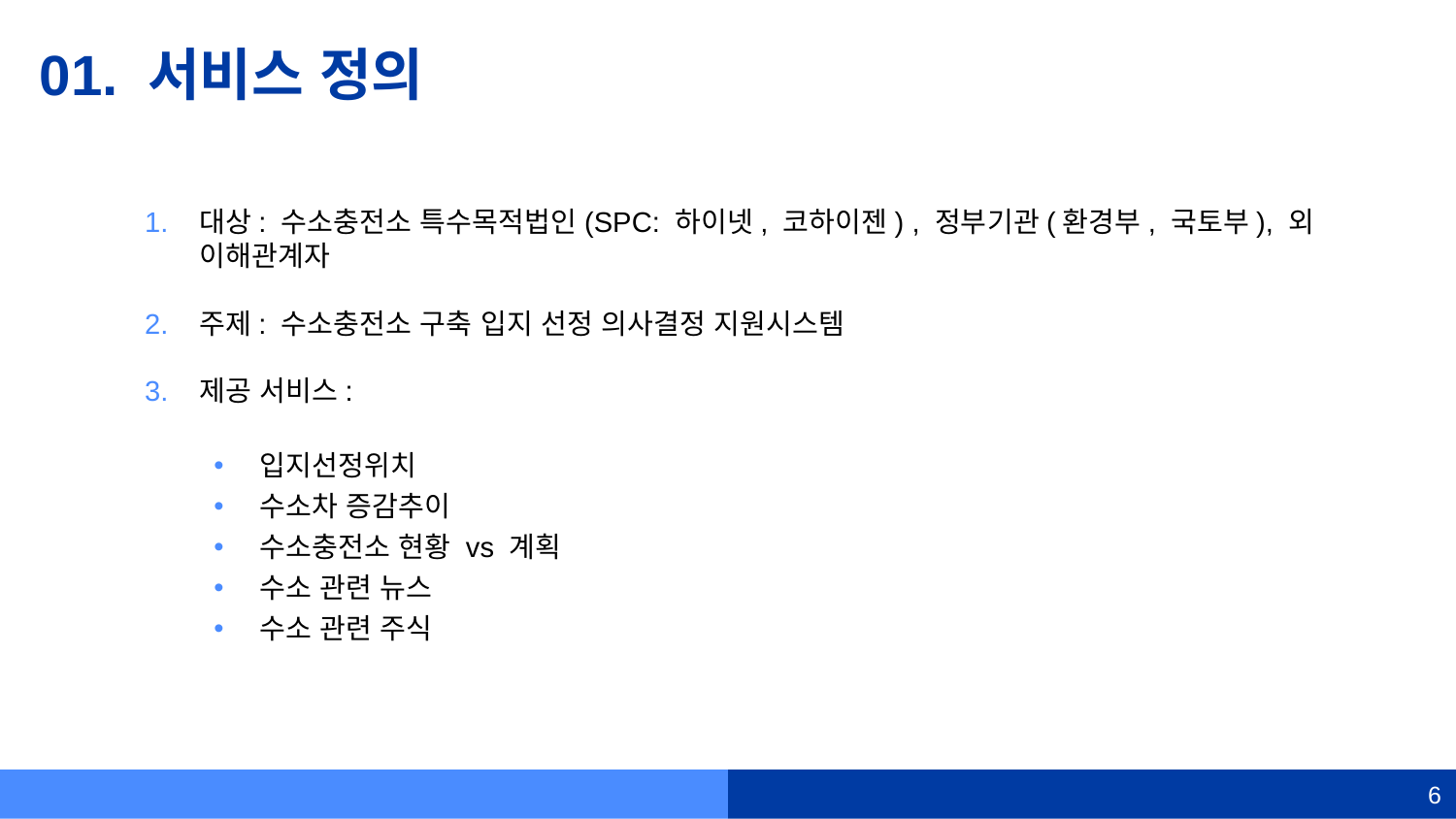

# 01. 서비스 정의
대상: 수소충전소 특수목적법인(SPC: 하이넷, 코하이젠) , 정부기관(환경부, 국토부), 외 이해관계자
주제: 수소충전소 구축 입지 선정 의사결정 지원시스템
제공 서비스:

입지선정위치
수소차 증감추이
수소충전소 현황 vs 계획
수소 관련 뉴스
수소 관련 주식
6